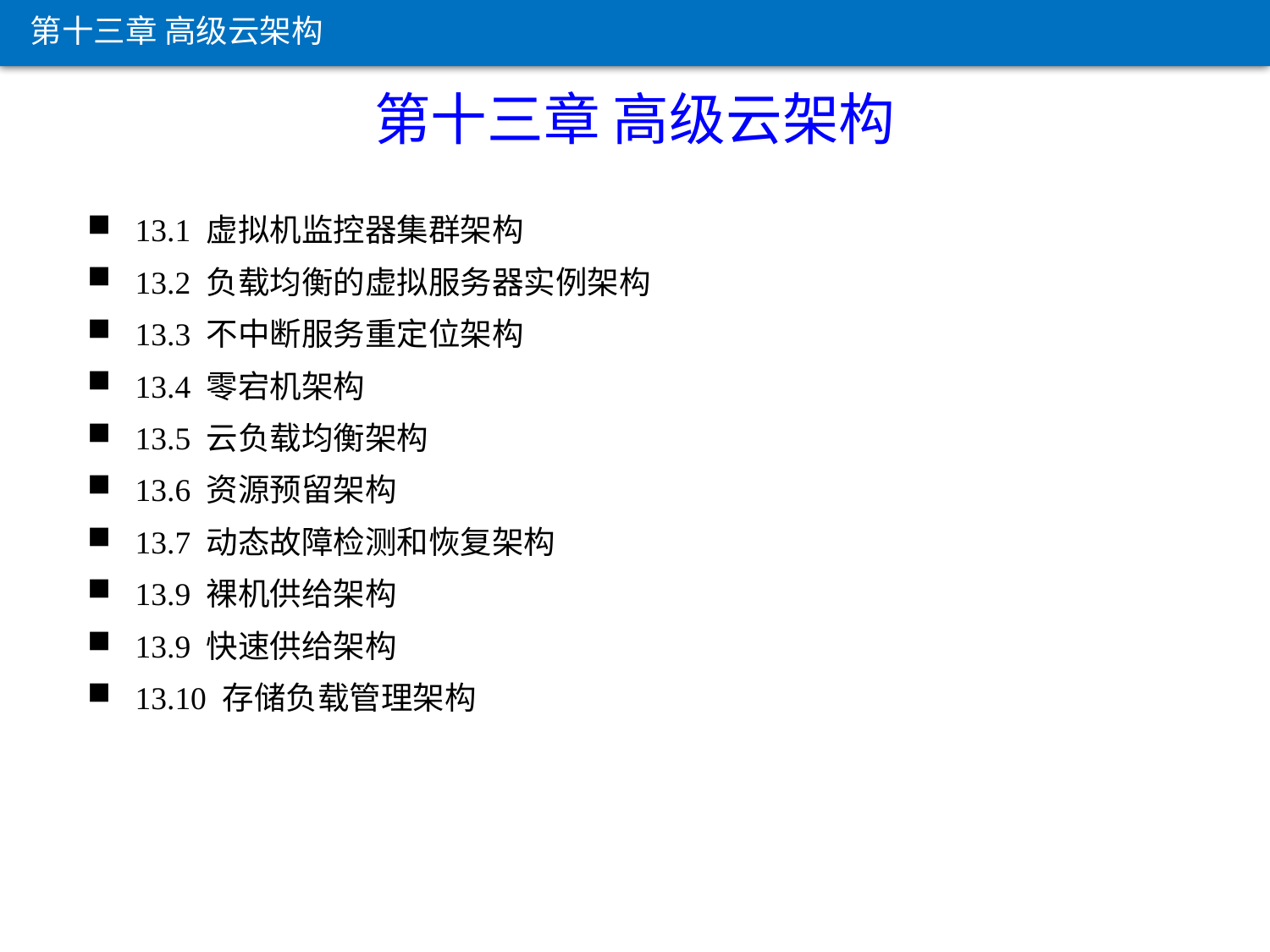

第十三章 高级云架构
第十三章 高级云架构
13.1 虚拟机监控器集群架构
13.2 负载均衡的虚拟服务器实例架构
13.3 不中断服务重定位架构
13.4 零宕机架构
13.5 云负载均衡架构
13.6 资源预留架构
13.7 动态故障检测和恢复架构
13.9 裸机供给架构
13.9 快速供给架构
13.10 存储负载管理架构
2